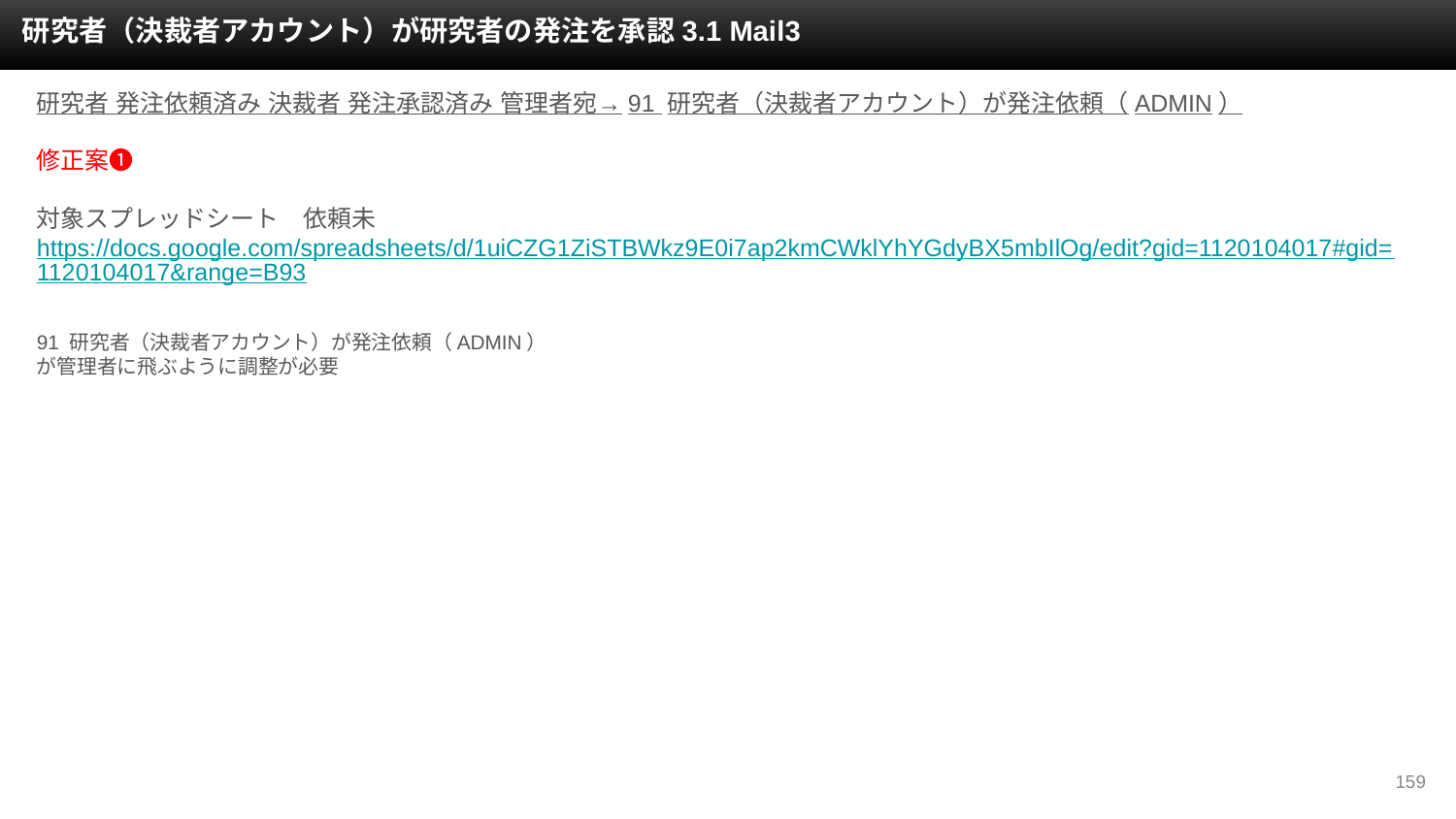

研究者（決裁者アカウント）が研究者の発注を承認3.1 Mail3

研究者 発注依頼済み 決裁者 発注承認済み 管理者宛→91 研究者（決裁者アカウント）が発注依頼（ADMIN）

修正案❶

対象スプレッドシート　依頼未
https://docs.google.com/spreadsheets/d/1uiCZG1ZiSTBWkz9E0i7ap2kmCWklYhYGdyBX5mbIlOg/edit?gid=1120104017#gid=1120104017&range=B93

91 研究者（決裁者アカウント）が発注依頼（ADMIN）
が管理者に飛ぶように調整が必要
159